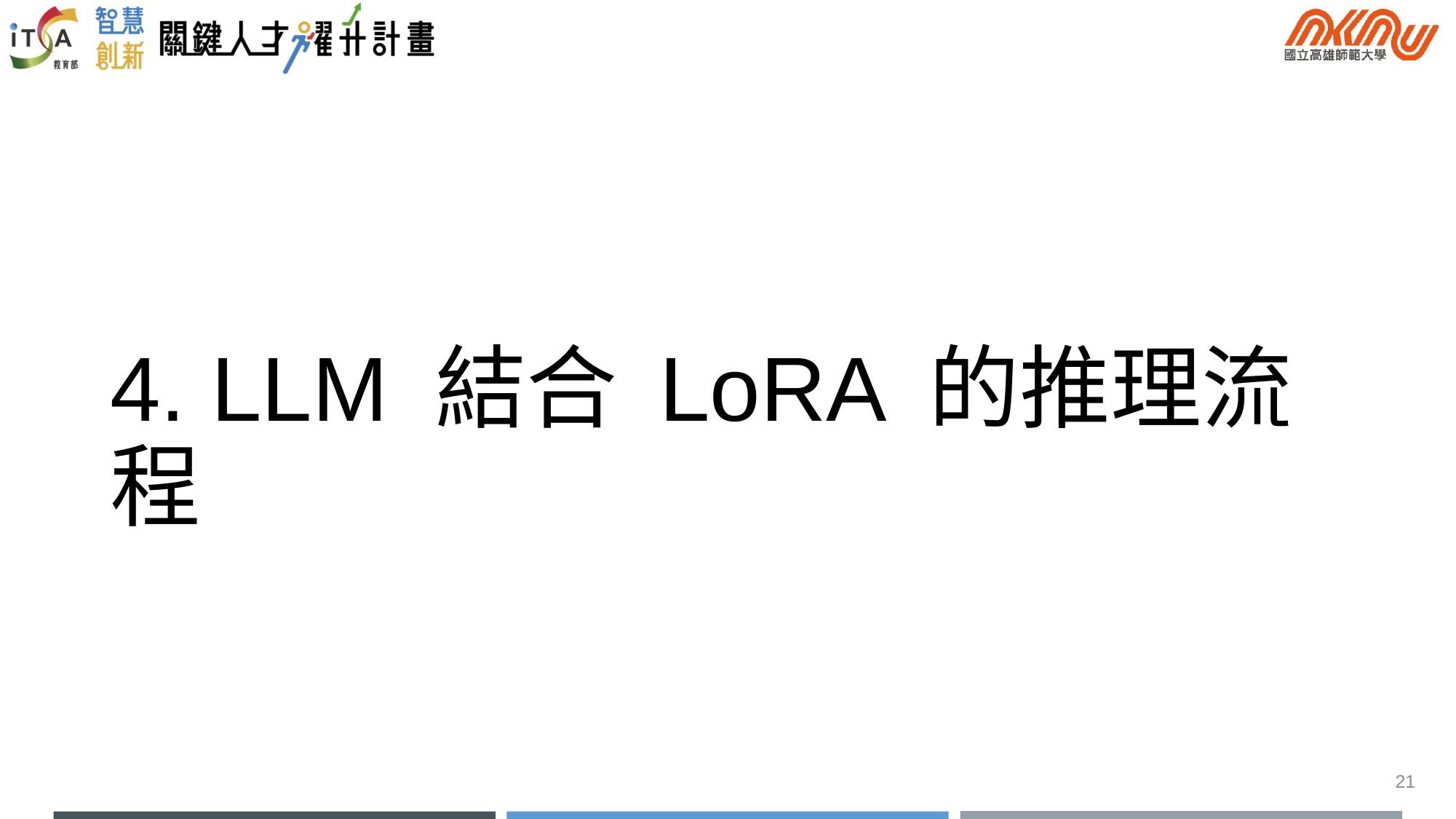

# 4. LLM 結合 LoRA 的推理流程

21